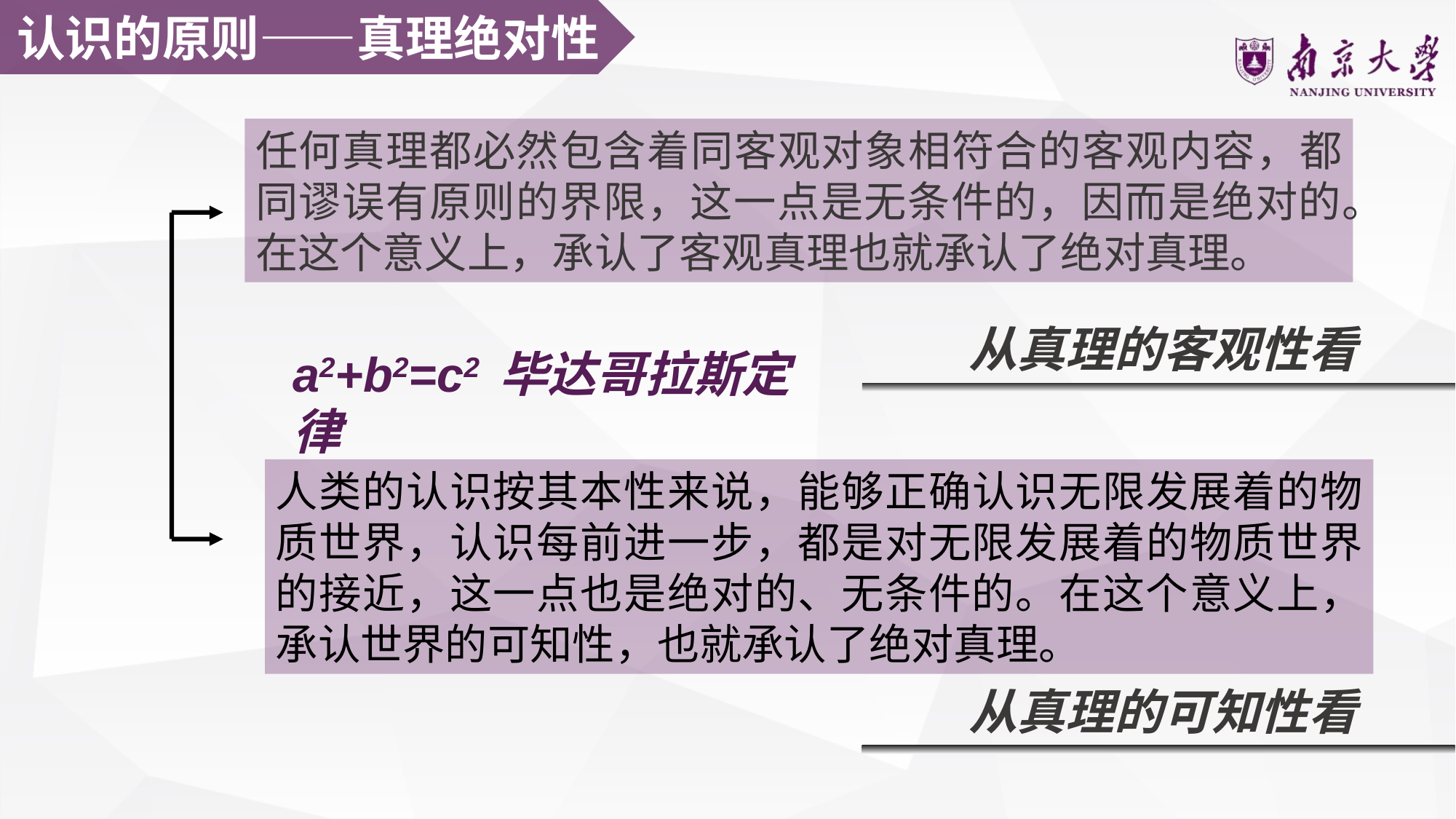

认识的原则——真理绝对性
任何真理都必然包含着同客观对象相符合的客观内容，都同谬误有原则的界限，这一点是无条件的，因而是绝对的。在这个意义上，承认了客观真理也就承认了绝对真理。

从真理的客观性看
a2+b2=c2 毕达哥拉斯定律

人类的认识按其本性来说，能够正确认识无限发展着的物质世界，认识每前进一步，都是对无限发展着的物质世界的接近，这一点也是绝对的、无条件的。在这个意义上，承认世界的可知性，也就承认了绝对真理。
从真理的可知性看